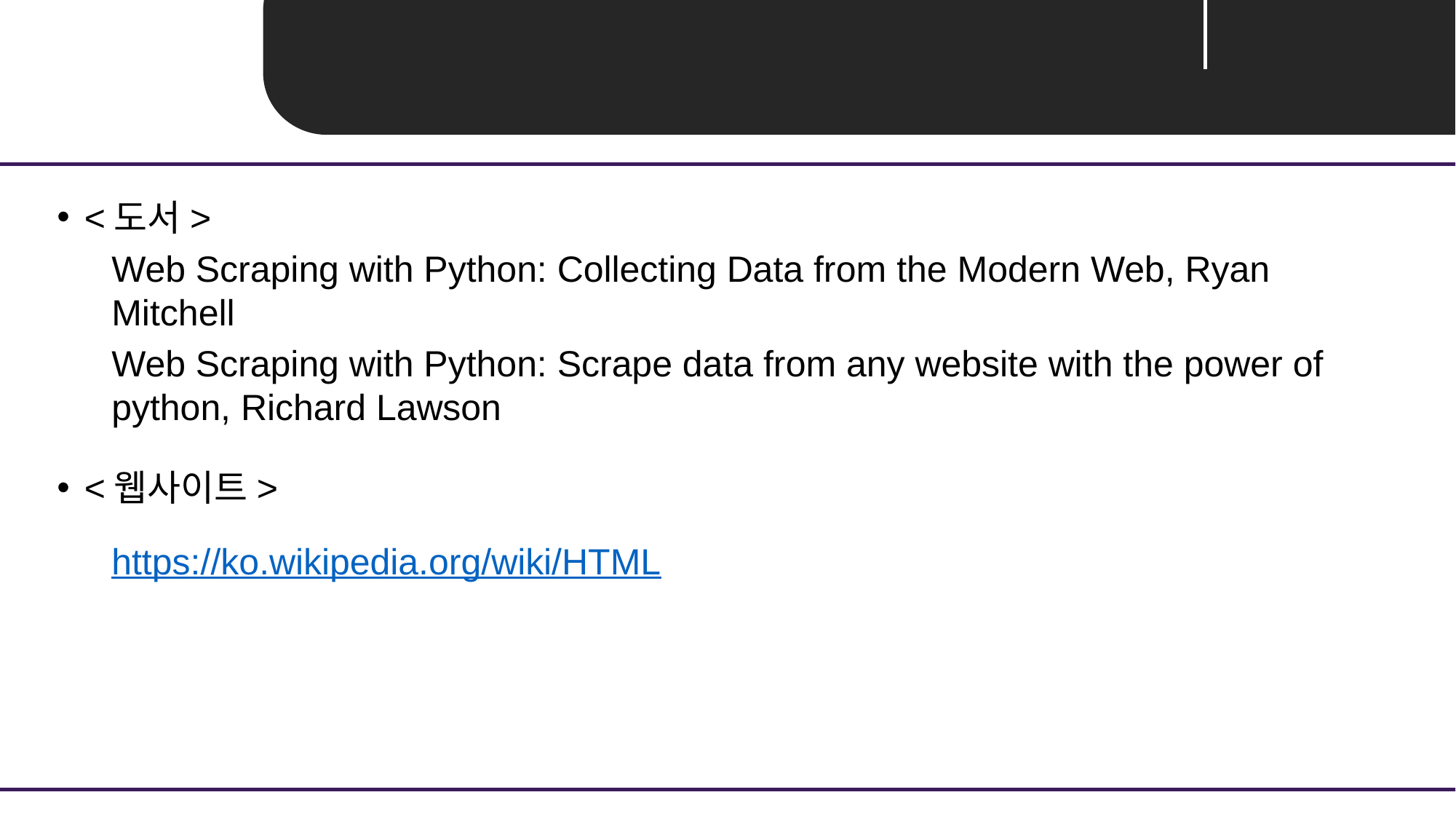

Reference
<도서>
Web Scraping with Python: Collecting Data from the Modern Web, Ryan Mitchell
Web Scraping with Python: Scrape data from any website with the power of python, Richard Lawson
<웹사이트>
https://ko.wikipedia.org/wiki/HTML